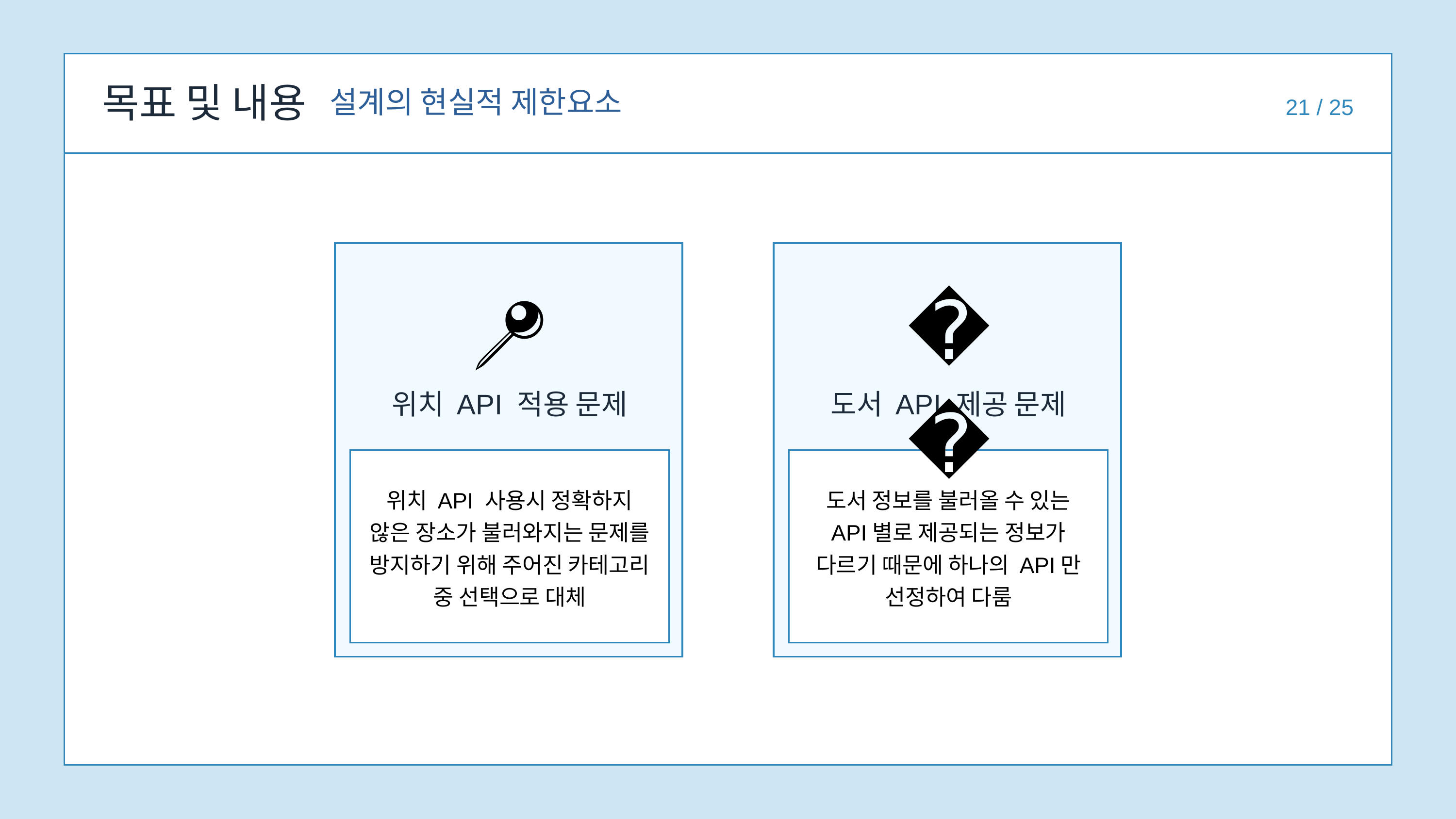

목표 및 내용
설계의 현실적 제한요소
21 / 25

📍
📚
위치 API 적용 문제
도서 API 제공 문제

위치 API 사용시 정확하지 않은 장소가 불러와지는 문제를 방지하기 위해 주어진 카테고리 중 선택으로 대체
도서 정보를 불러올 수 있는
API별로 제공되는 정보가
다르기 때문에 하나의 API만
선정하여 다룸